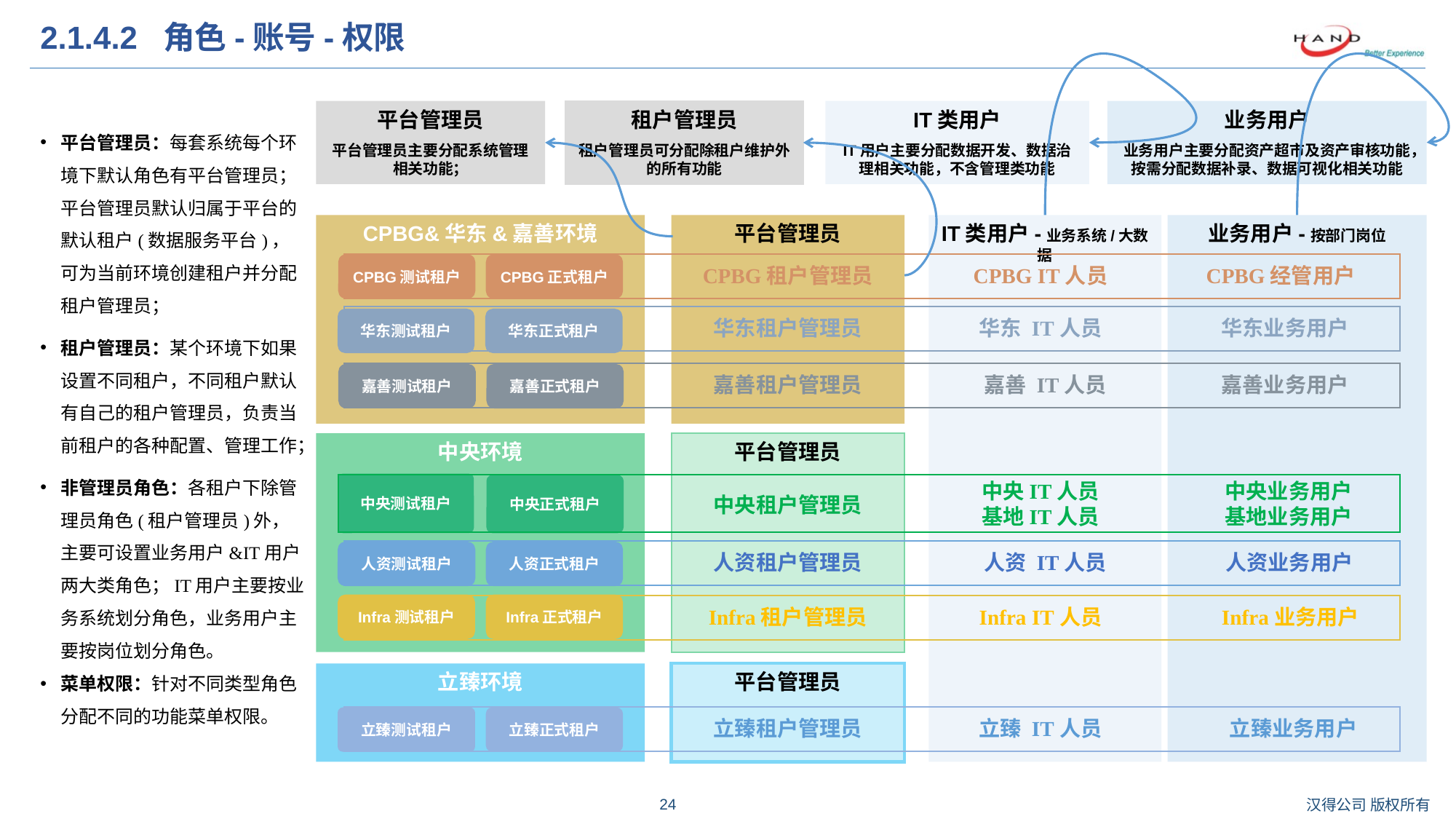

# 2.1.4.2  角色-账号-权限
平台管理员
平台管理员主要分配系统管理相关功能；
租户管理员
租户管理员可分配除租户维护外的所有功能
IT类用户
IT用户主要分配数据开发、数据治理相关功能，不含管理类功能
业务用户
业务用户主要分配资产超市及资产审核功能，按需分配数据补录、数据可视化相关功能
平台管理员：每套系统每个环境下默认角色有平台管理员；平台管理员默认归属于平台的默认租户(数据服务平台)，可为当前环境创建租户并分配租户管理员；
租户管理员：某个环境下如果设置不同租户，不同租户默认有自己的租户管理员，负责当前租户的各种配置、管理工作；
非管理员角色：各租户下除管理员角色(租户管理员)外，主要可设置业务用户&IT用户两大类角色；IT用户主要按业务系统划分角色，业务用户主要按岗位划分角色。
菜单权限：针对不同类型角色分配不同的功能菜单权限。
CPBG&华东&嘉善环境
平台管理员
IT类用户-业务系统/大数据
业务用户-按部门岗位

CPBG测试租户
CPBG正式租户
CPBG租户管理员
CPBG IT人员
CPBG经管用户

华东测试租户
华东正式租户
华东租户管理员
华东 IT人员
        华东业务用户

嘉善测试租户
嘉善正式租户
嘉善租户管理员
 嘉善 IT人员
        嘉善业务用户
中央环境
平台管理员
中央IT人员
基地IT人员
中央业务用户
基地业务用户
中央测试租户

中央正式租户
中央租户管理员

人资测试租户
人资正式租户
人资租户管理员
 人资 IT人员
人资业务用户
Infra测试租户

Infra正式租户
Infra租户管理员
Infra IT人员
Infra业务用户
立臻环境
平台管理员

立臻测试租户
立臻正式租户
立臻租户管理员
立臻 IT人员
立臻业务用户